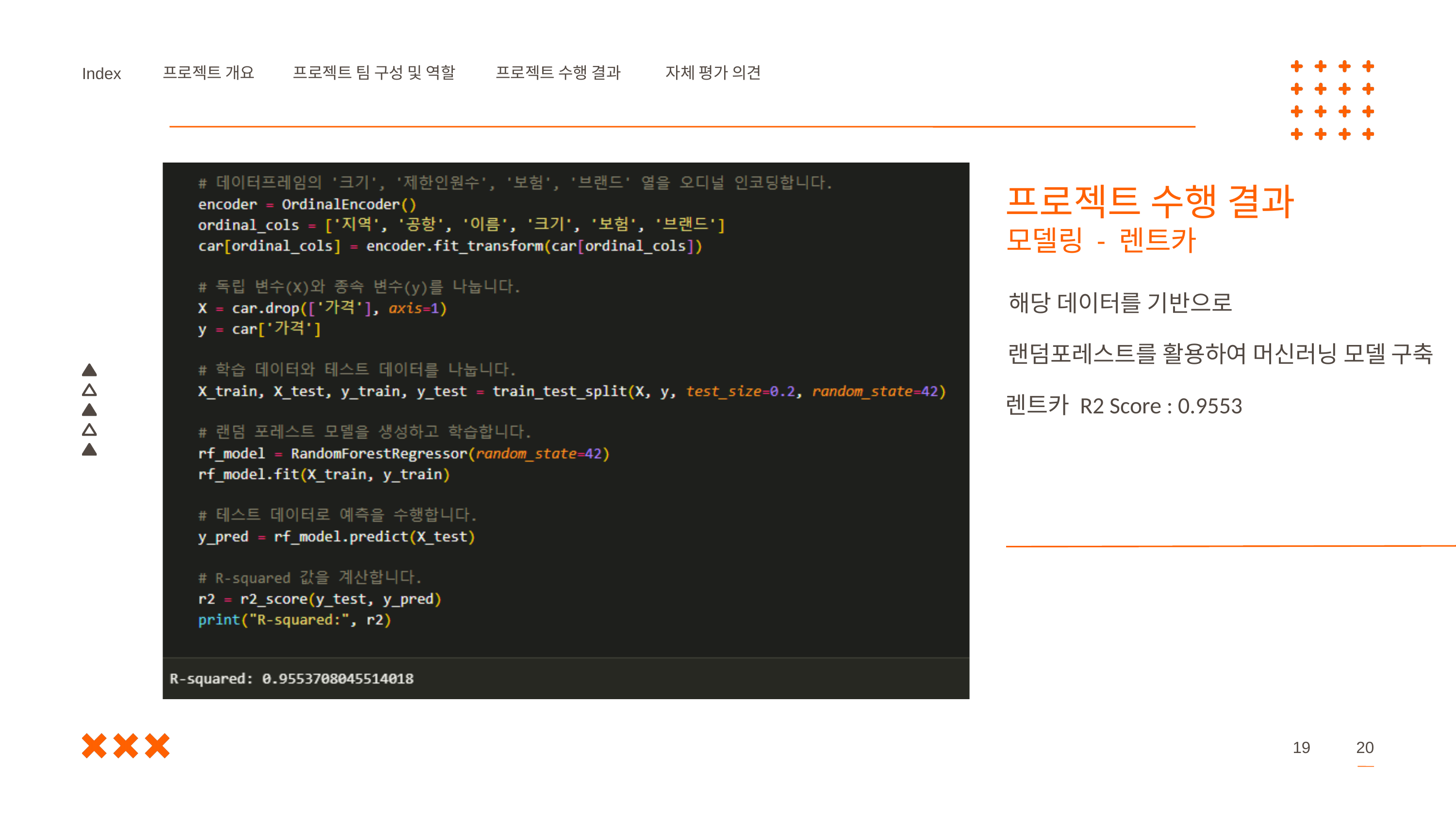

프로젝트 개요
프로젝트 팀 구성 및 역할
프로젝트 수행 결과
자체 평가 의견
Index

프로젝트 수행 결과
모델링 - 렌트카
해당 데이터를 기반으로
랜덤포레스트를 활용하여 머신러닝 모델 구축

렌트카 R2 Score : 0.9553

19
20